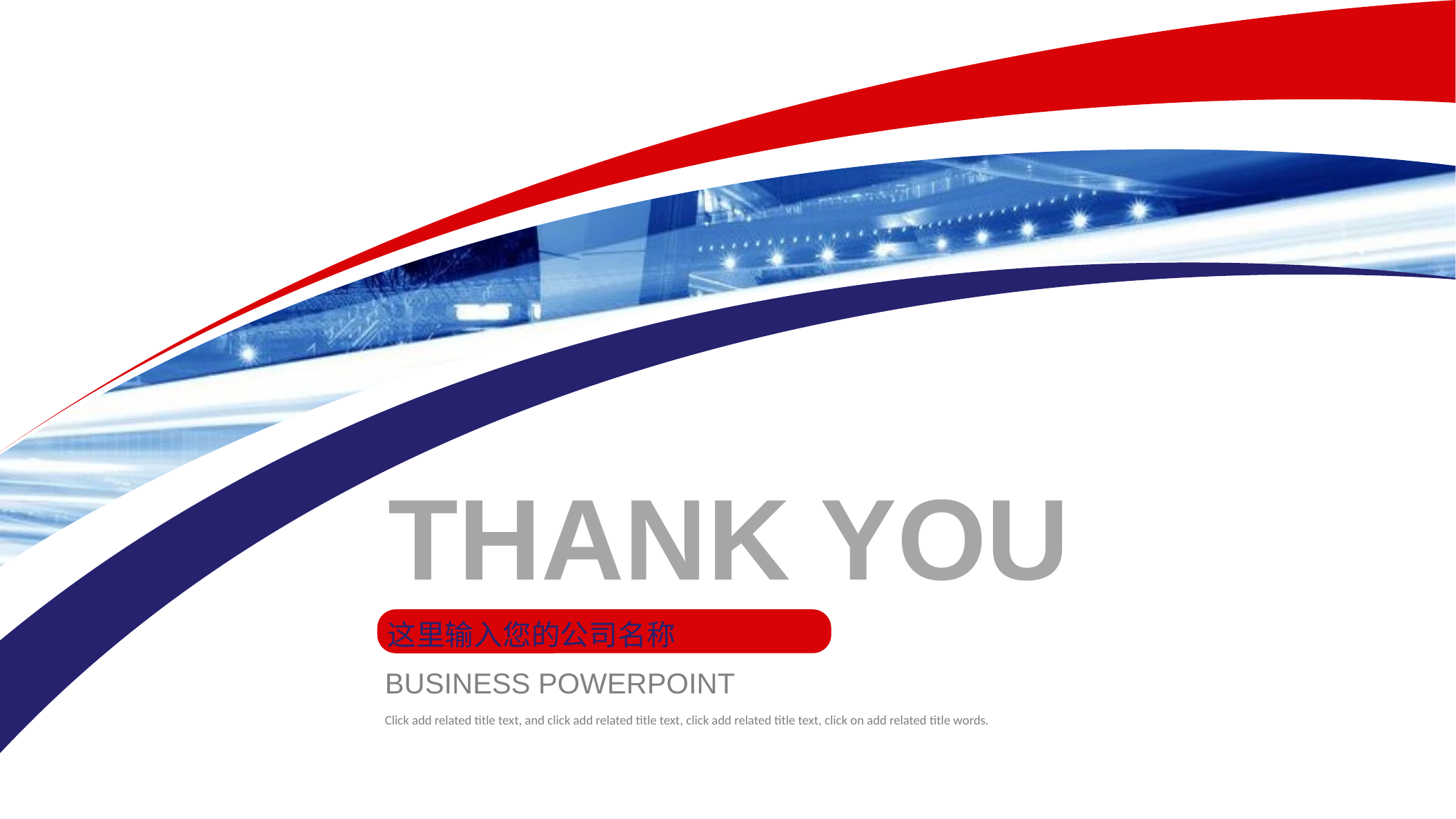

THANK YOU

这里输入您的公司名称
BUSINESS POWERPOINT
Click add related title text, and click add related title text, click add related title text, click on add related title words.